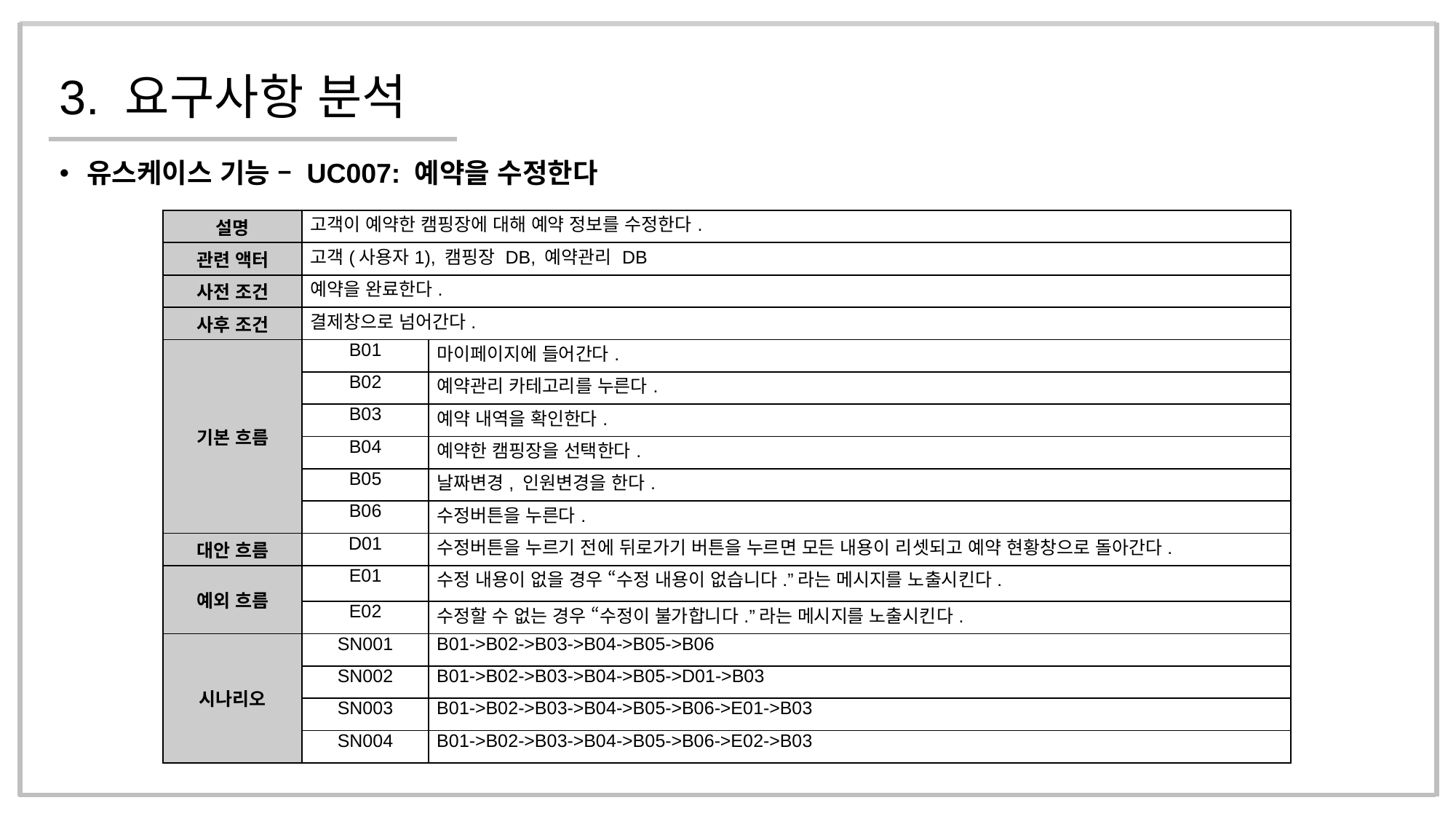

# 3. 요구사항 분석

유스케이스 기능 – UC007: 예약을 수정한다
| 설명 | 고객이 예약한 캠핑장에 대해 예약 정보를 수정한다. |  |
| --- | --- | --- |
| 관련 액터 | 고객(사용자1), 캠핑장 DB, 예약관리 DB |  |
| 사전 조건 | 예약을 완료한다. |  |
| 사후 조건 | 결제창으로 넘어간다. |  |
| 기본 흐름 | B01 | 마이페이지에 들어간다. |
|  | B02 | 예약관리 카테고리를 누른다. |
|  | B03 | 예약 내역을 확인한다. |
|  | B04 | 예약한 캠핑장을 선택한다. |
|  | B05 | 날짜변경, 인원변경을 한다. |
|  | B06 | 수정버튼을 누른다. |
| 대안 흐름 | D01 | 수정버튼을 누르기 전에 뒤로가기 버튼을 누르면 모든 내용이 리셋되고 예약 현황창으로 돌아간다. |
| 예외 흐름 | E01 | 수정 내용이 없을 경우 “수정 내용이 없습니다.”라는 메시지를 노출시킨다. |
|  | E02 | 수정할 수 없는 경우 “수정이 불가합니다.”라는 메시지를 노출시킨다. |
| 시나리오 | SN001 | B01->B02->B03->B04->B05->B06 |
|  | SN002 | B01->B02->B03->B04->B05->D01->B03 |
|  | SN003 | B01->B02->B03->B04->B05->B06->E01->B03 |
|  | SN004 | B01->B02->B03->B04->B05->B06->E02->B03 |